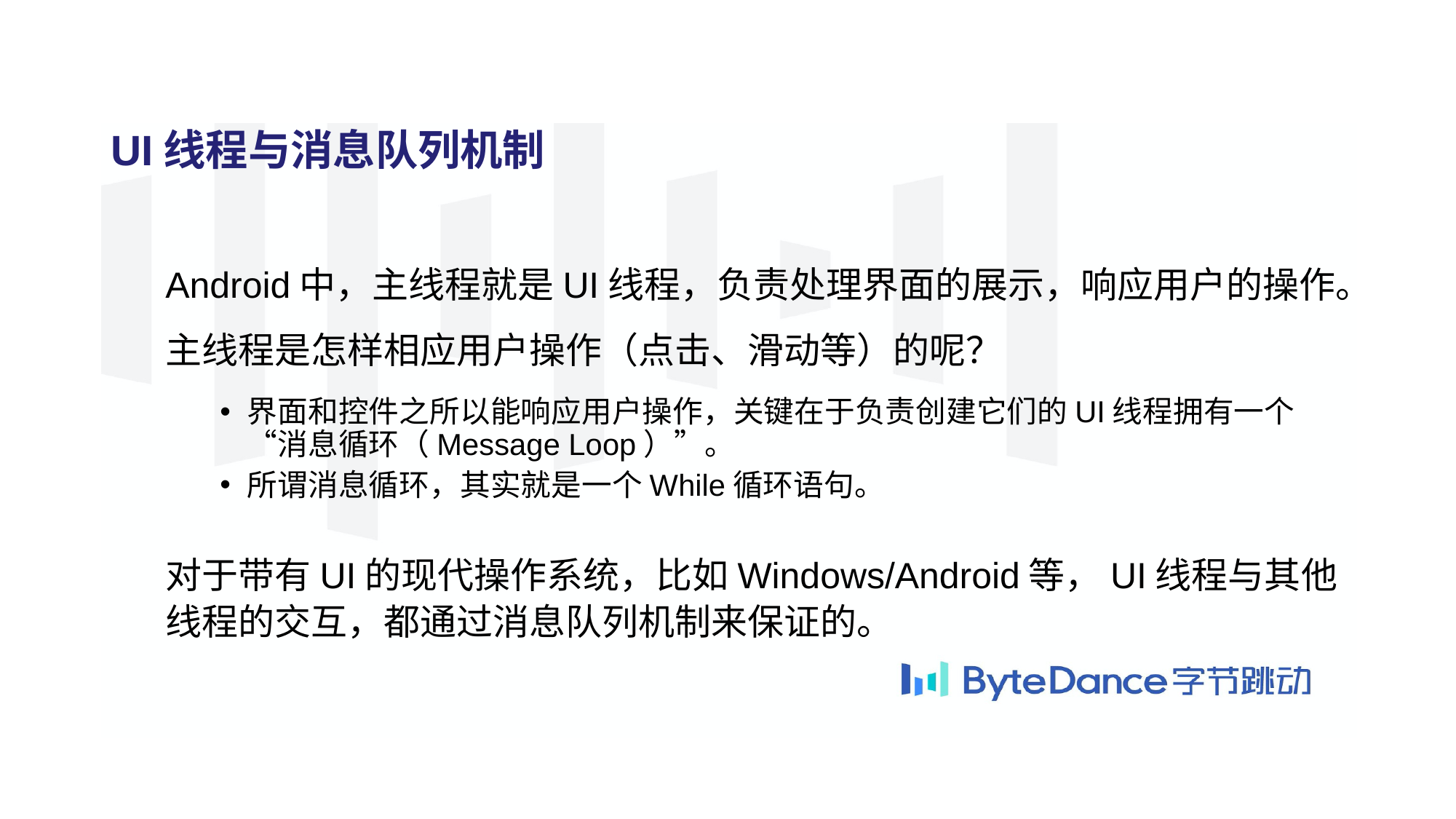

UI线程与消息队列机制

Android中，主线程就是UI线程，负责处理界面的展示，响应用户的操作。主线程是怎样相应用户操作（点击、滑动等）的呢？
界面和控件之所以能响应用户操作，关键在于负责创建它们的UI线程拥有一个“消息循环（Message Loop）”。
所谓消息循环，其实就是一个While循环语句。

对于带有UI的现代操作系统，比如Windows/Android等，UI线程与其他
线程的交互，都通过消息队列机制来保证的。